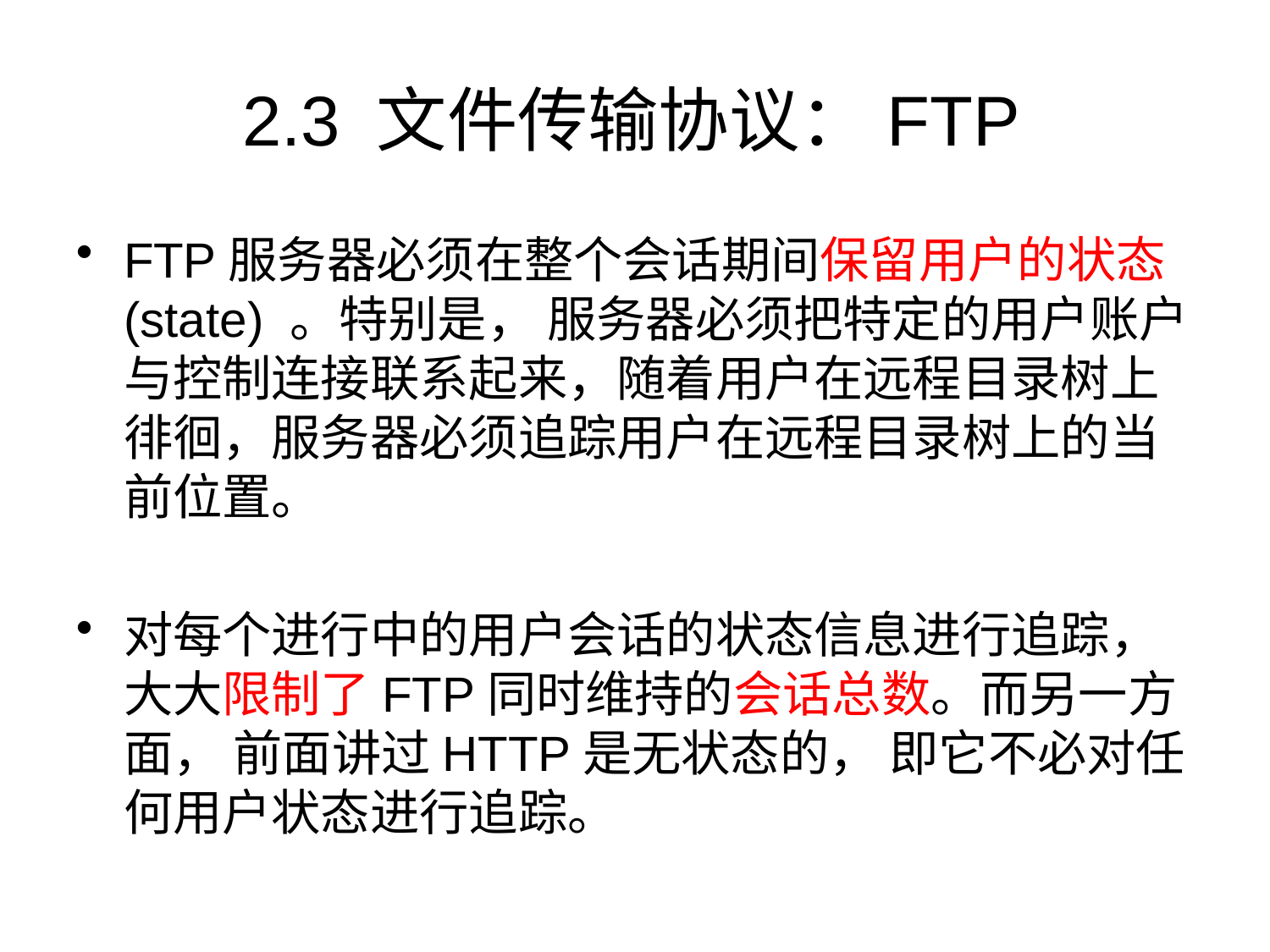

# 2.3 文件传输协议：FTP
FTP服务器必须在整个会话期间保留用户的状态(state) 。特别是， 服务器必须把特定的用户账户与控制连接联系起来，随着用户在远程目录树上徘徊，服务器必须追踪用户在远程目录树上的当前位置。

对每个进行中的用户会话的状态信息进行追踪，大大限制了FTP同时维持的会话总数。而另一方面， 前面讲过HTTP是无状态的， 即它不必对任何用户状态进行追踪。